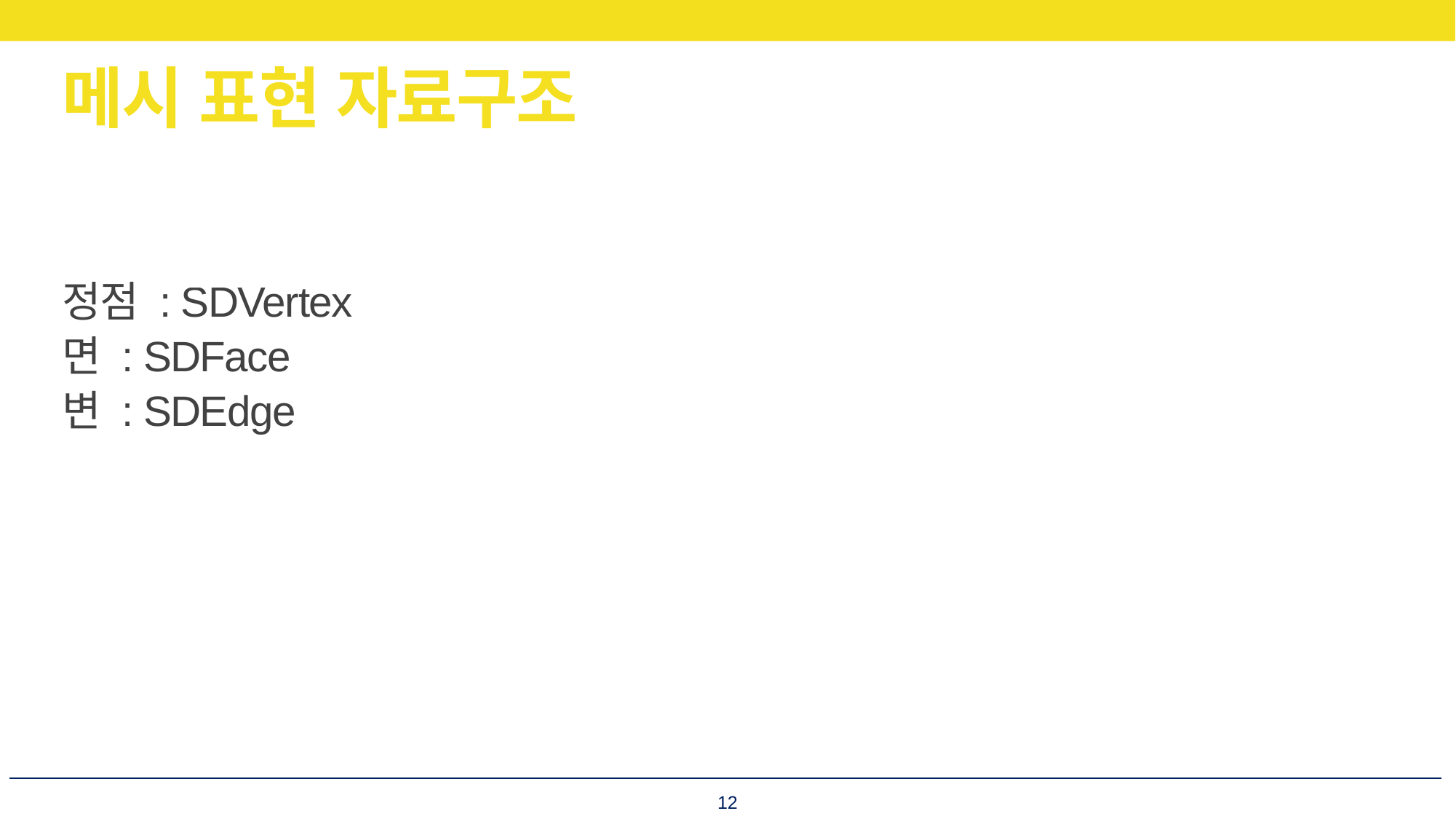

# 메시 표현 자료구조
정점 : SDVertex
면 : SDFace
변 : SDEdge

12